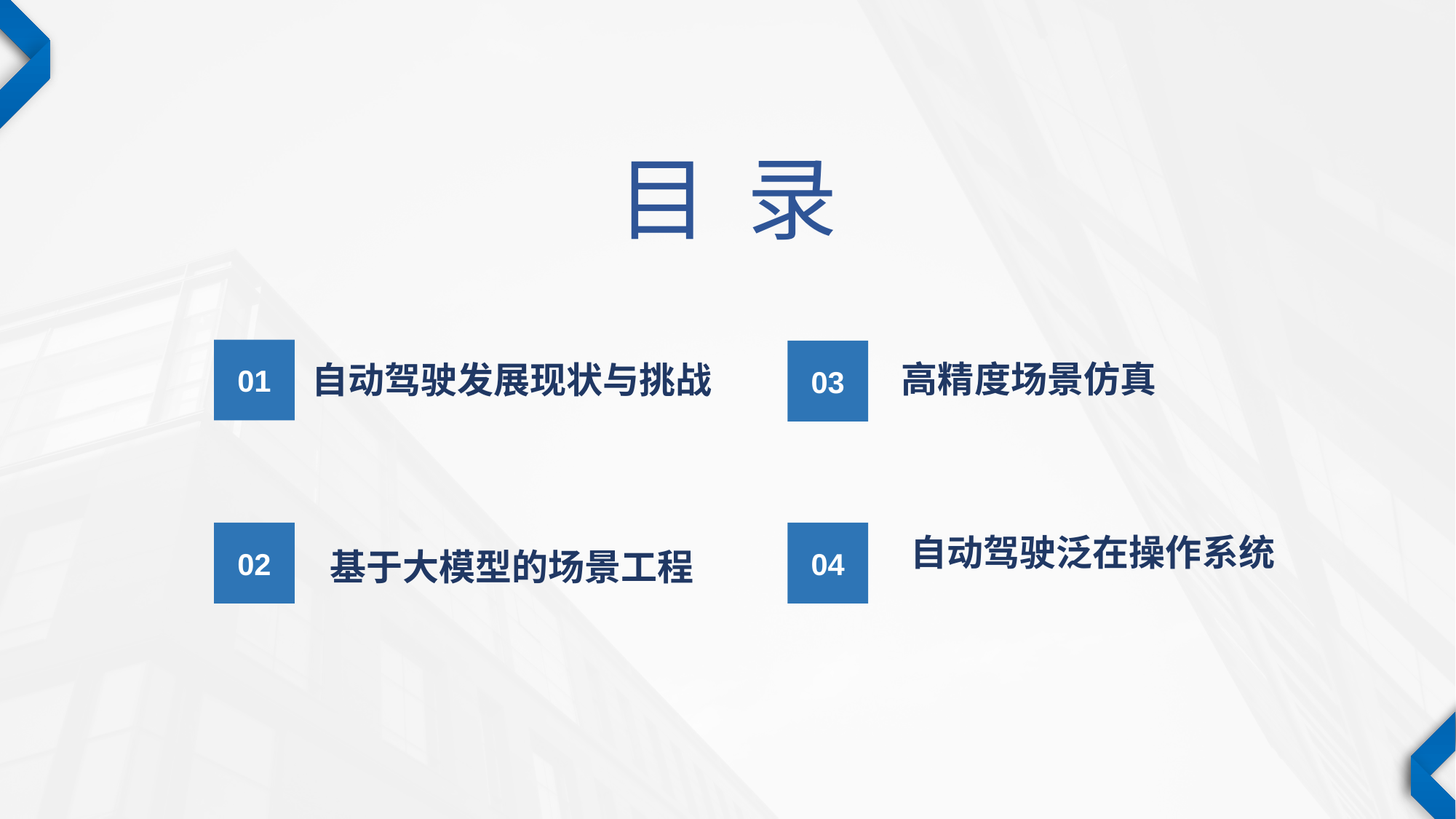

目 录
自动驾驶发展现状与挑战
01
03
高精度场景仿真
基于大模型的场景工程
02
04
自动驾驶泛在操作系统